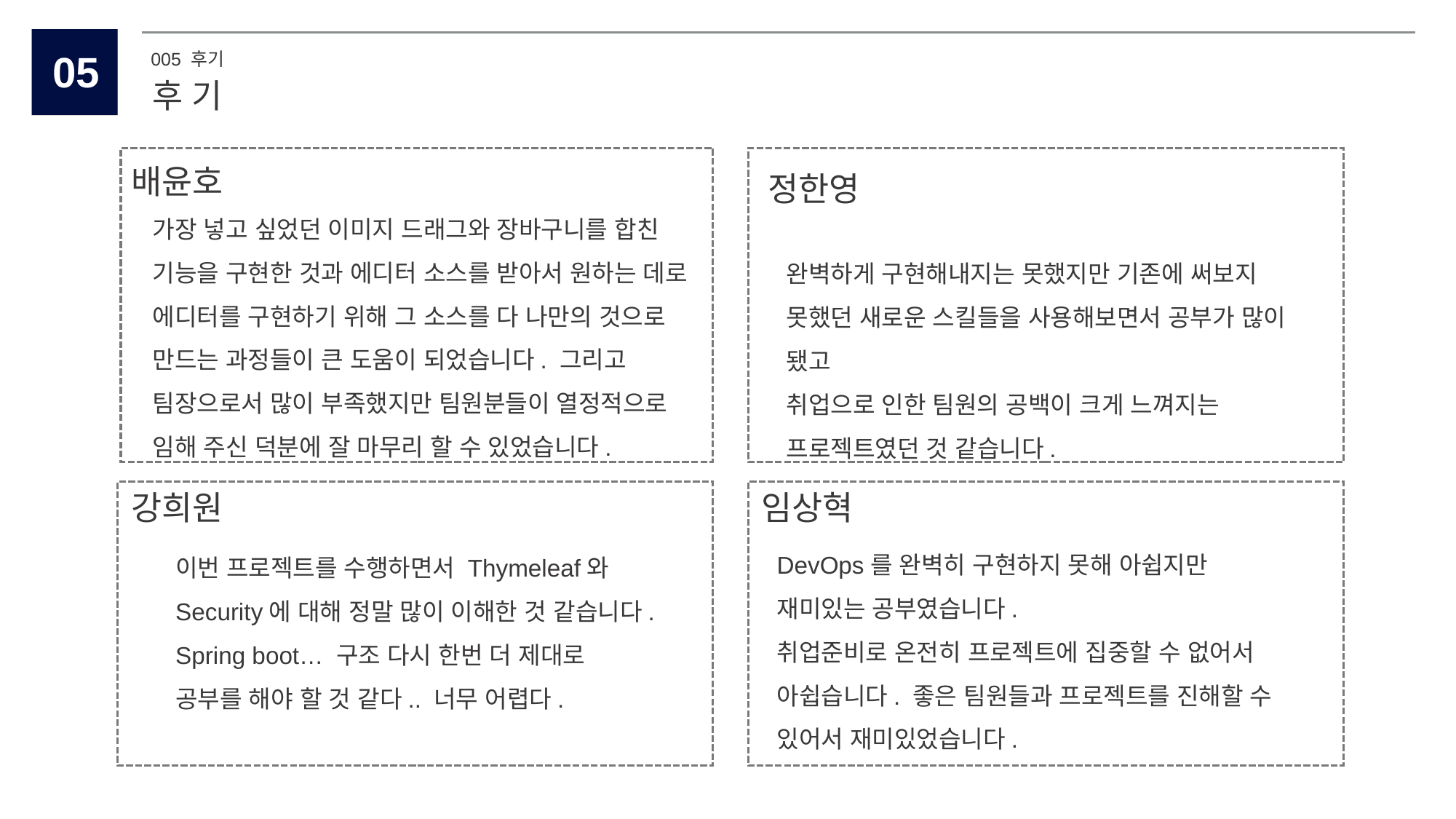

3
2
05
005 후기
후 기

배윤호
정한영
가장 넣고 싶었던 이미지 드래그와 장바구니를 합친 기능을 구현한 것과 에디터 소스를 받아서 원하는 데로 에디터를 구현하기 위해 그 소스를 다 나만의 것으로 만드는 과정들이 큰 도움이 되었습니다. 그리고 팀장으로서 많이 부족했지만 팀원분들이 열정적으로 임해 주신 덕분에 잘 마무리 할 수 있었습니다.
완벽하게 구현해내지는 못했지만 기존에 써보지 못했던 새로운 스킬들을 사용해보면서 공부가 많이 됐고
취업으로 인한 팀원의 공백이 크게 느껴지는 프로젝트였던 것 같습니다.

강희원

임상혁
DevOps를 완벽히 구현하지 못해 아쉽지만 재미있는 공부였습니다.
취업준비로 온전히 프로젝트에 집중할 수 없어서 아쉽습니다. 좋은 팀원들과 프로젝트를 진해할 수 있어서 재미있었습니다.
이번 프로젝트를 수행하면서 Thymeleaf와 Security에 대해 정말 많이 이해한 것 같습니다. Spring boot… 구조 다시 한번 더 제대로
공부를 해야 할 것 같다.. 너무 어렵다.